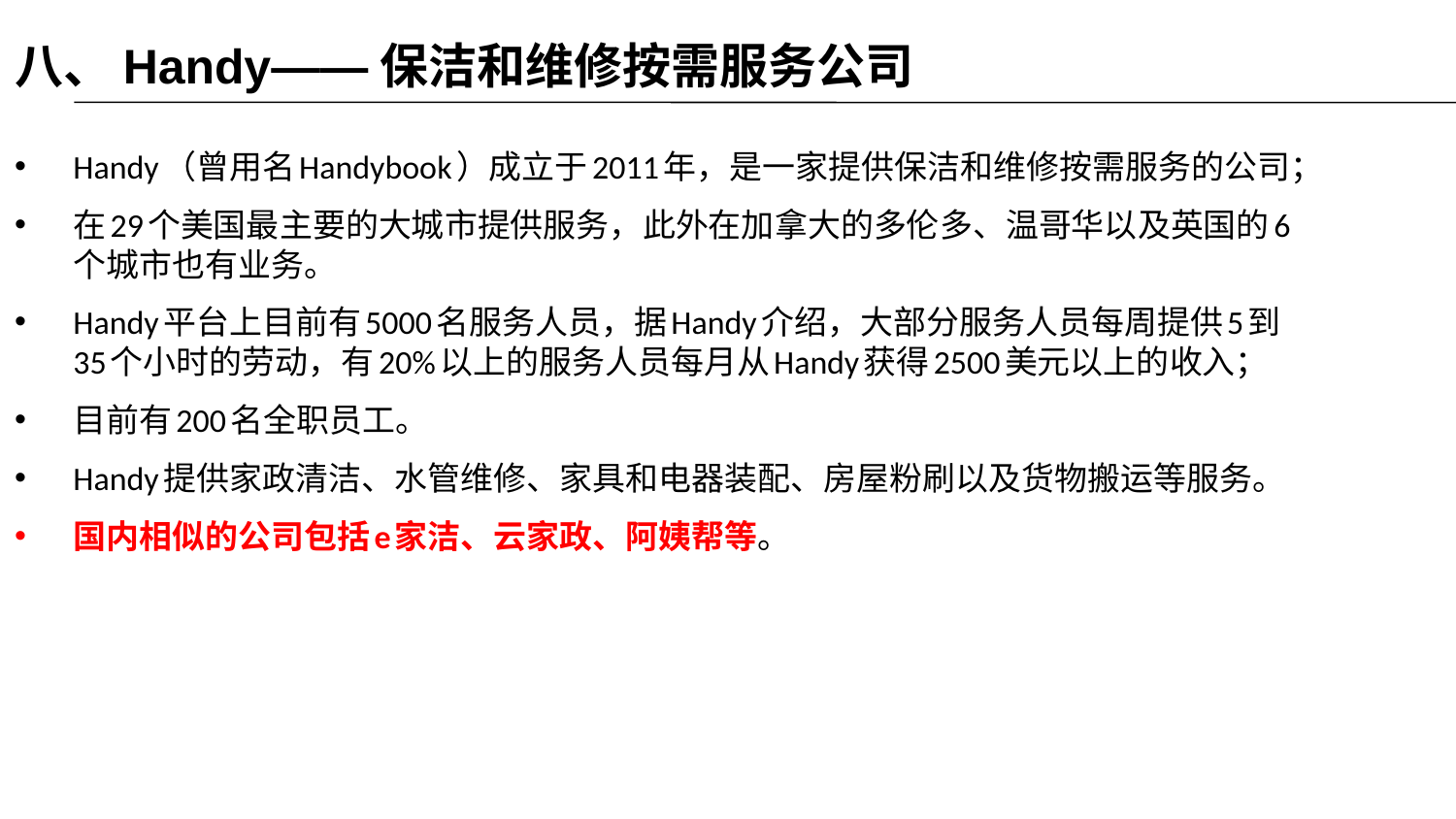

八、Handy——保洁和维修按需服务公司
Handy（曾用名Handybook）成立于2011年，是一家提供保洁和维修按需服务的公司；
在29个美国最主要的大城市提供服务，此外在加拿大的多伦多、温哥华以及英国的6个城市也有业务。
Handy平台上目前有5000名服务人员，据Handy介绍，大部分服务人员每周提供5到35个小时的劳动，有20%以上的服务人员每月从Handy获得2500美元以上的收入；
目前有200名全职员工。
Handy提供家政清洁、水管维修、家具和电器装配、房屋粉刷以及货物搬运等服务。
国内相似的公司包括e家洁、云家政、阿姨帮等。